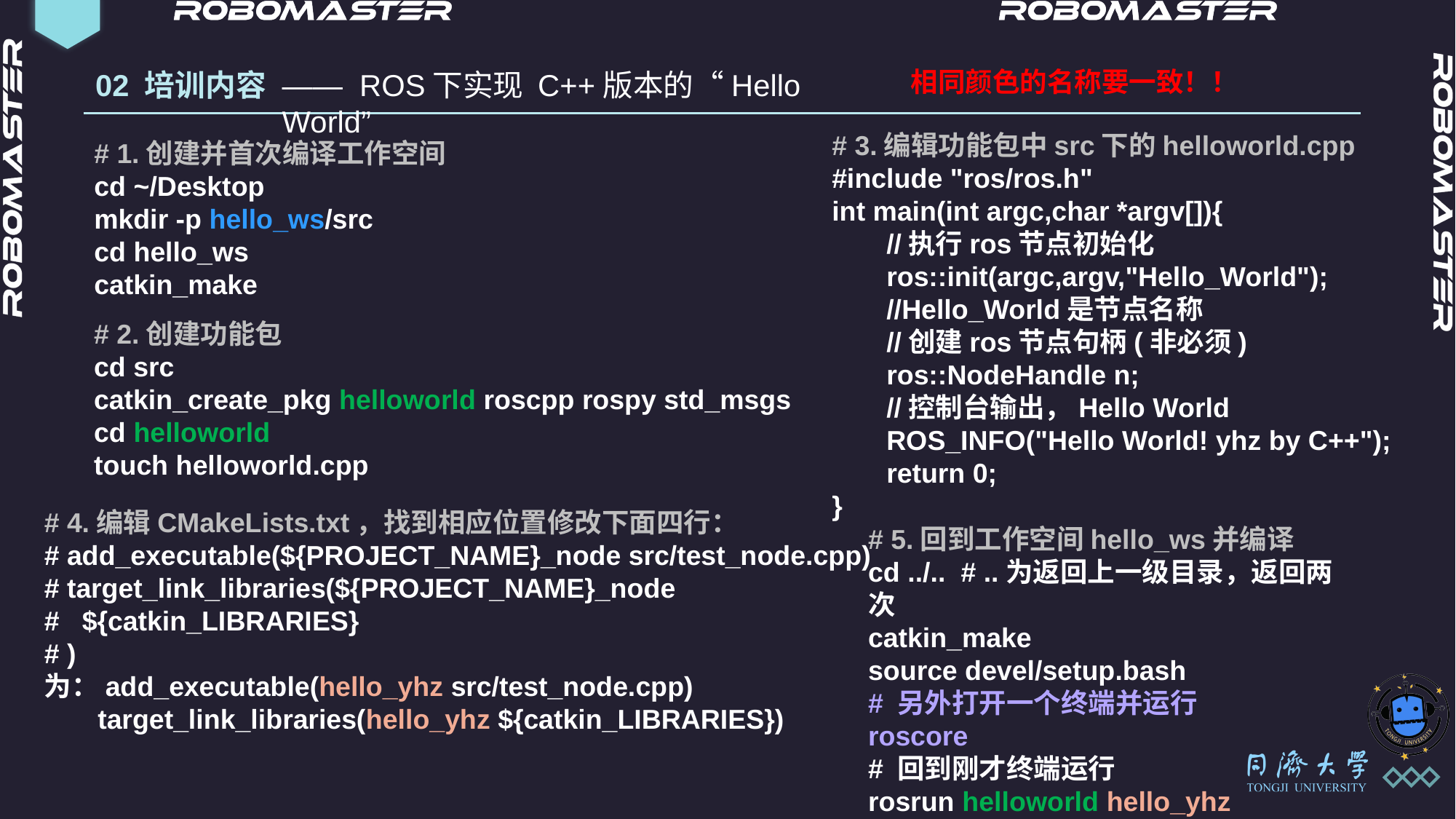

相同颜色的名称要一致！！
——  ROS下实现 C++版本的“Hello World”
02 培训内容
# 3.编辑功能包中src下的helloworld.cpp
#include "ros/ros.h"
int main(int argc,char *argv[]){
//执行ros节点初始化ros::init(argc,argv,"Hello_World");
//Hello_World是节点名称
//创建ros节点句柄(非必须)
ros::NodeHandle n;
//控制台输出，Hello World
ROS_INFO("Hello World! yhz by C++");
return 0;
}
# 1.创建并首次编译工作空间
cd ~/Desktop
mkdir -p hello_ws/src
cd hello_ws
catkin_make

# 2.创建功能包
cd src
catkin_create_pkg helloworld roscpp rospy std_msgs
cd helloworld
touch helloworld.cpp
# 4.编辑CMakeLists.txt，找到相应位置修改下面四行：
# add_executable(${PROJECT_NAME}_node src/test_node.cpp)
# target_link_libraries(${PROJECT_NAME}_node
#   ${catkin_LIBRARIES}
# )
为：add_executable(hello_yhz src/test_node.cpp)
       target_link_libraries(hello_yhz ${catkin_LIBRARIES})
# 5.回到工作空间hello_ws并编译
cd ../..  # ..为返回上一级目录，返回两次
catkin_make
source devel/setup.bash
# 另外打开一个终端并运行
roscore
# 回到刚才终端运行
rosrun helloworld hello_yhz